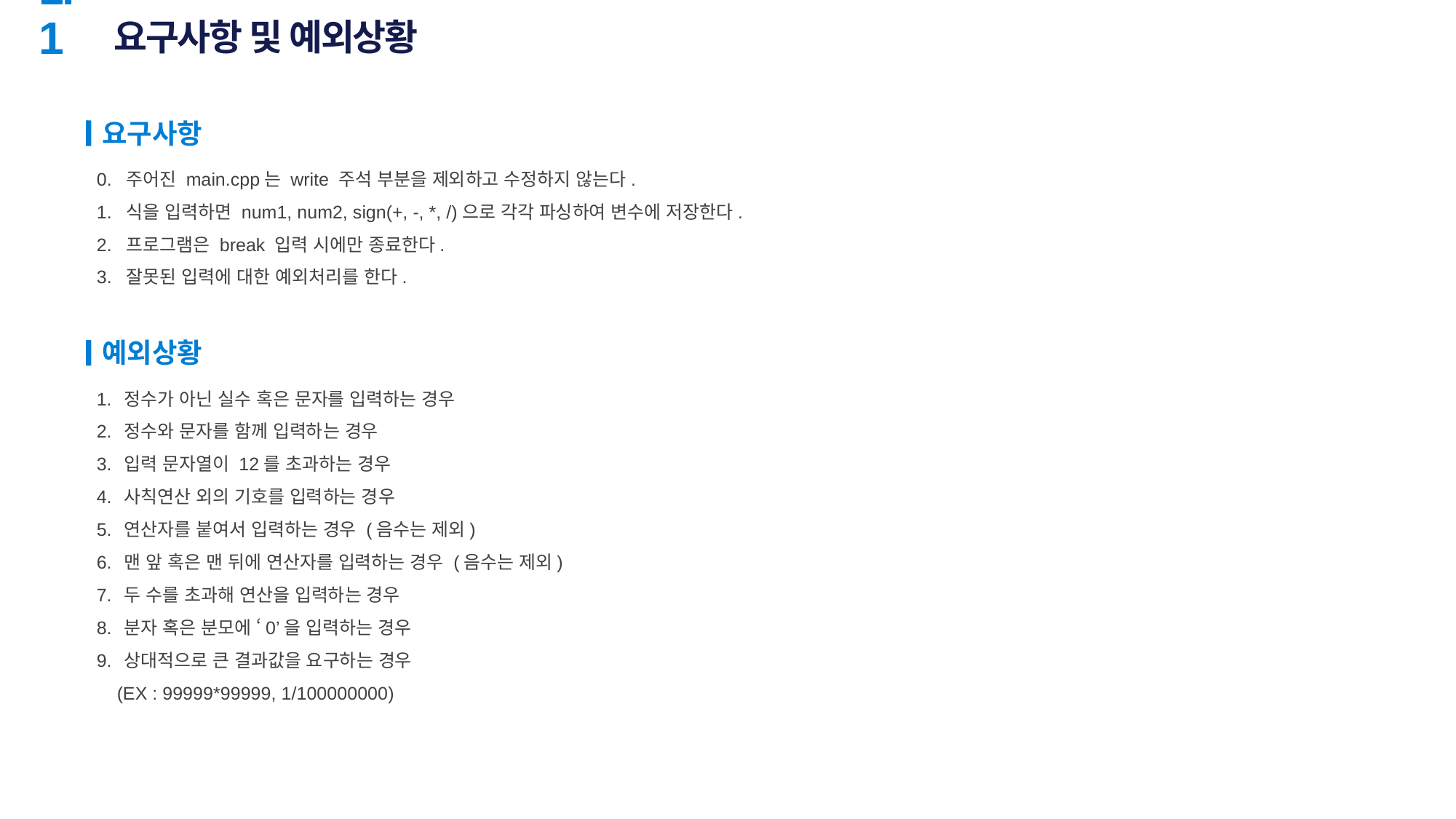

# 요구사항 및 예외상황
1.1
요구사항

0.  주어진 main.cpp는 write 주석 부분을 제외하고 수정하지 않는다.
1.  식을 입력하면 num1, num2, sign(+, -, *, /)으로 각각 파싱하여 변수에 저장한다.
2.  프로그램은 break 입력 시에만 종료한다.
3.  잘못된 입력에 대한 예외처리를 한다.
예외상황

정수가 아닌 실수 혹은 문자를 입력하는 경우
정수와 문자를 함께 입력하는 경우
입력 문자열이 12를 초과하는 경우
사칙연산 외의 기호를 입력하는 경우
연산자를 붙여서 입력하는 경우 (음수는 제외)
맨 앞 혹은 맨 뒤에 연산자를 입력하는 경우 (음수는 제외)
두 수를 초과해 연산을 입력하는 경우
분자 혹은 분모에 ‘0’을 입력하는 경우
상대적으로 큰 결과값을 요구하는 경우
    (EX : 99999*99999, 1/100000000)
4